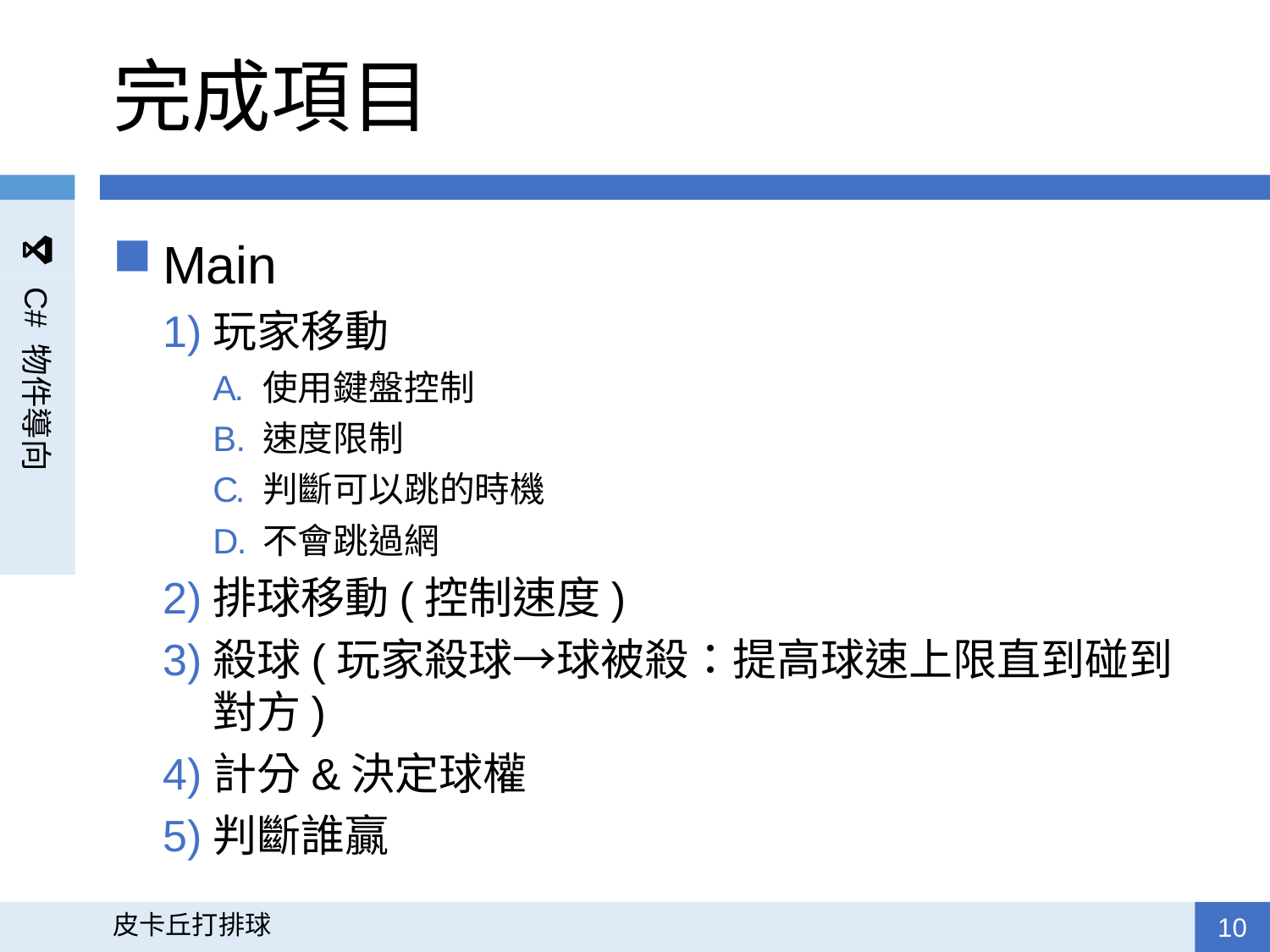

# 完成項目
Main
玩家移動
使用鍵盤控制
速度限制
判斷可以跳的時機
不會跳過網
排球移動(控制速度)
殺球(玩家殺球→球被殺：提高球速上限直到碰到對方)
計分&決定球權
判斷誰贏

10
皮卡丘打排球